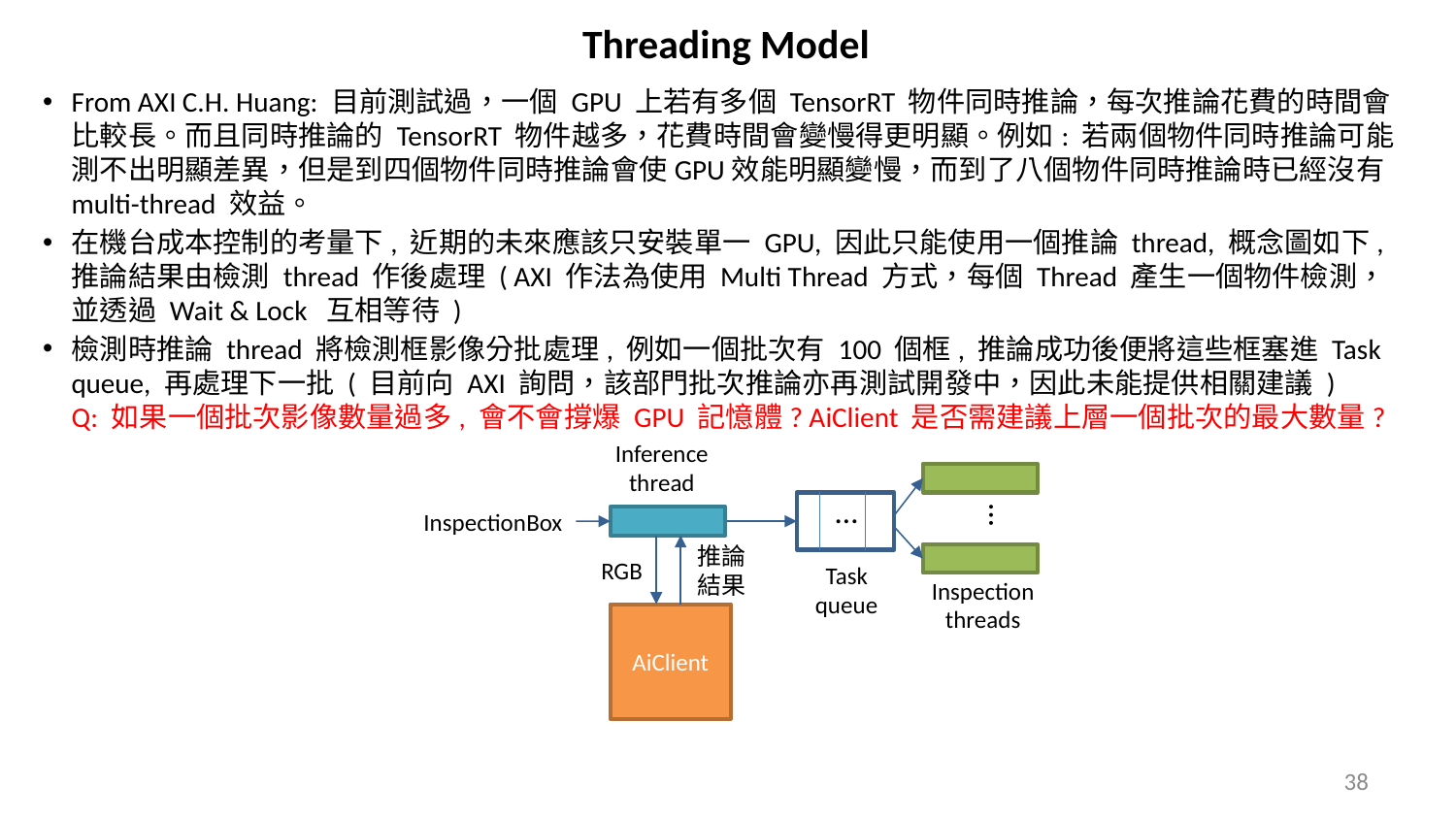

# Threading Model
From AXI C.H. Huang: 目前測試過，一個 GPU 上若有多個 TensorRT 物件同時推論，每次推論花費的時間會比較長。而且同時推論的 TensorRT 物件越多，花費時間會變慢得更明顯。例如: 若兩個物件同時推論可能測不出明顯差異，但是到四個物件同時推論會使GPU效能明顯變慢，而到了八個物件同時推論時已經沒有 multi-thread 效益。

在機台成本控制的考量下, 近期的未來應該只安裝單一 GPU, 因此只能使用一個推論 thread, 概念圖如下, 推論結果由檢測 thread 作後處理 ( AXI 作法為使用 Multi Thread 方式，每個 Thread 產生一個物件檢測，並透過 Wait & Lock  互相等待 )

檢測時推論 thread 將檢測框影像分批處理, 例如一個批次有 100 個框, 推論成功後便將這些框塞進 Task queue, 再處理下一批 ( 目前向 AXI 詢問，該部門批次推論亦再測試開發中，因此未能提供相關建議 )
Q: 如果一個批次影像數量過多, 會不會撐爆 GPU 記憶體? AiClient 是否需建議上層一個批次的最大數量?

Inference thread

…
…
InspectionBox

推論結果
RGB
Task queue
Inspection threads
AiClient
38